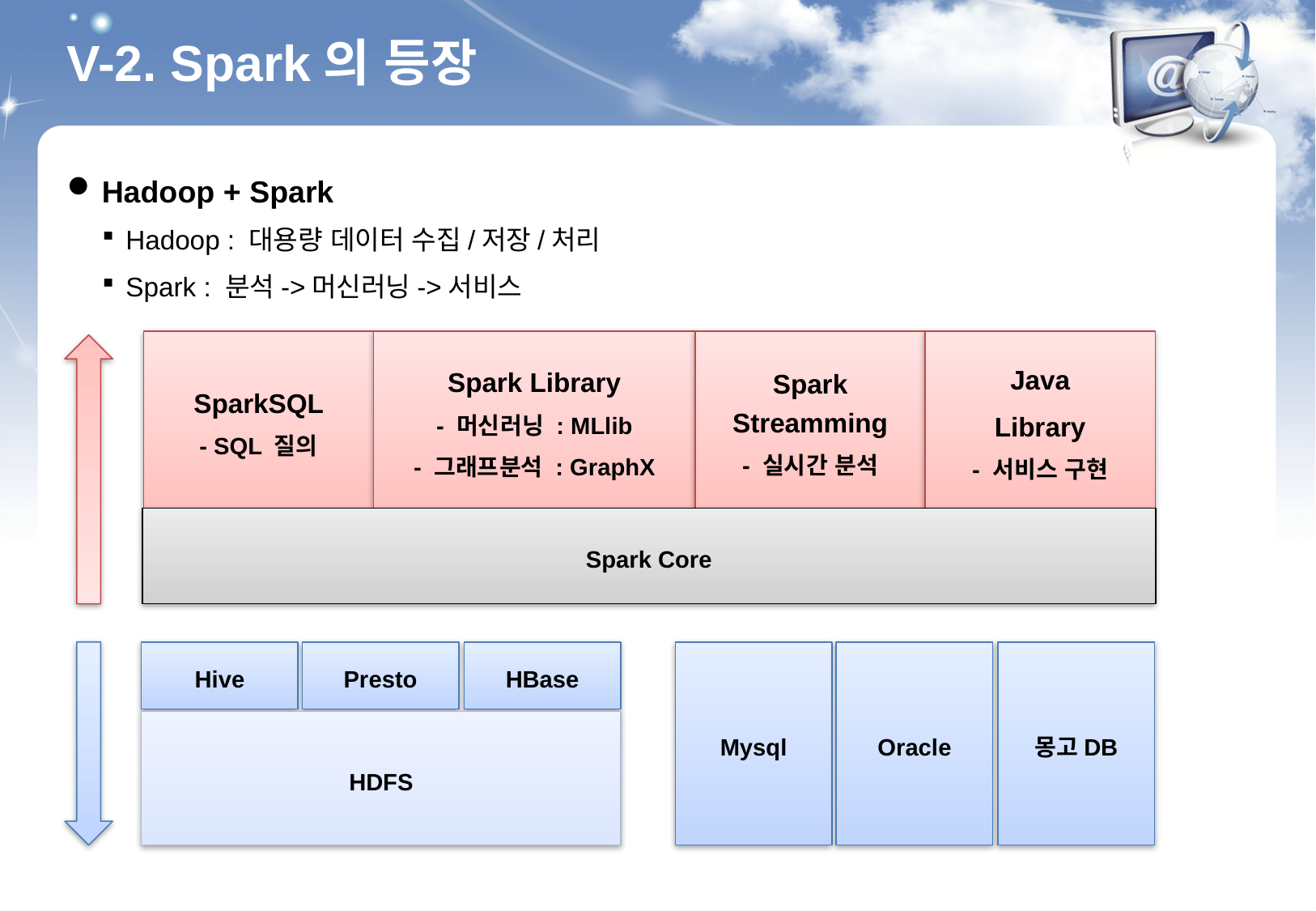

V-2. Spark의 등장
Hadoop + Spark
Hadoop : 대용량 데이터 수집/저장/처리
Spark : 분석->머신러닝->서비스
SparkSQL
- SQL 질의
Spark Library
- 머신러닝 : MLlib
- 그래프분석 : GraphX
Spark Streamming
- 실시간 분석
Java
Library
- 서비스 구현

Spark Core

Hive
Presto
HBase
Mysql
Oracle
몽고DB
HDFS